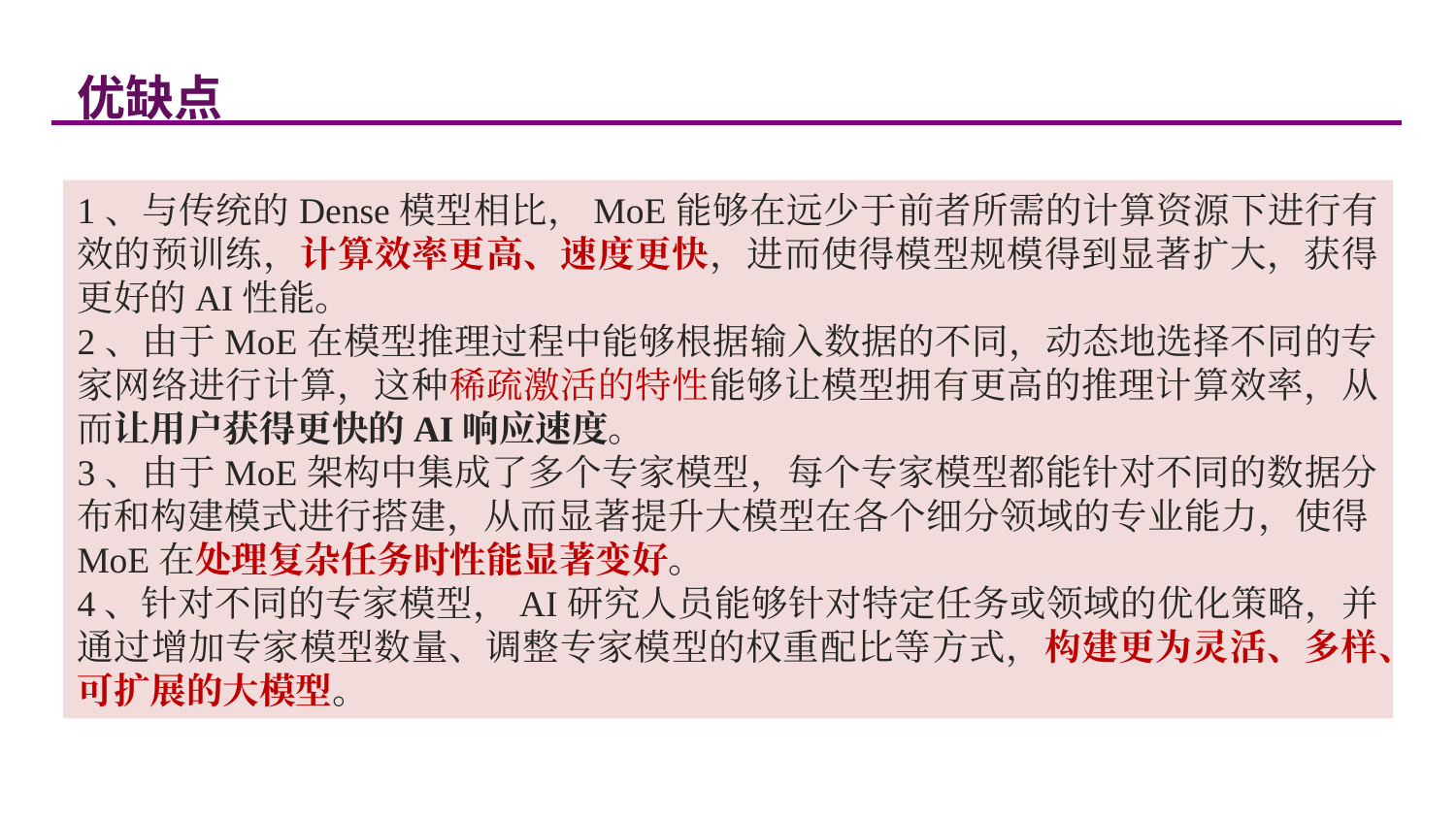

优缺点
1、与传统的Dense模型相比，MoE能够在远少于前者所需的计算资源下进行有效的预训练，计算效率更高、速度更快，进而使得模型规模得到显著扩大，获得更好的AI性能。
2、由于MoE在模型推理过程中能够根据输入数据的不同，动态地选择不同的专家网络进行计算，这种稀疏激活的特性能够让模型拥有更高的推理计算效率，从而让用户获得更快的AI响应速度。
3、由于MoE架构中集成了多个专家模型，每个专家模型都能针对不同的数据分布和构建模式进行搭建，从而显著提升大模型在各个细分领域的专业能力，使得MoE在处理复杂任务时性能显著变好。
4、针对不同的专家模型，AI研究人员能够针对特定任务或领域的优化策略，并通过增加专家模型数量、调整专家模型的权重配比等方式，构建更为灵活、多样、可扩展的大模型。